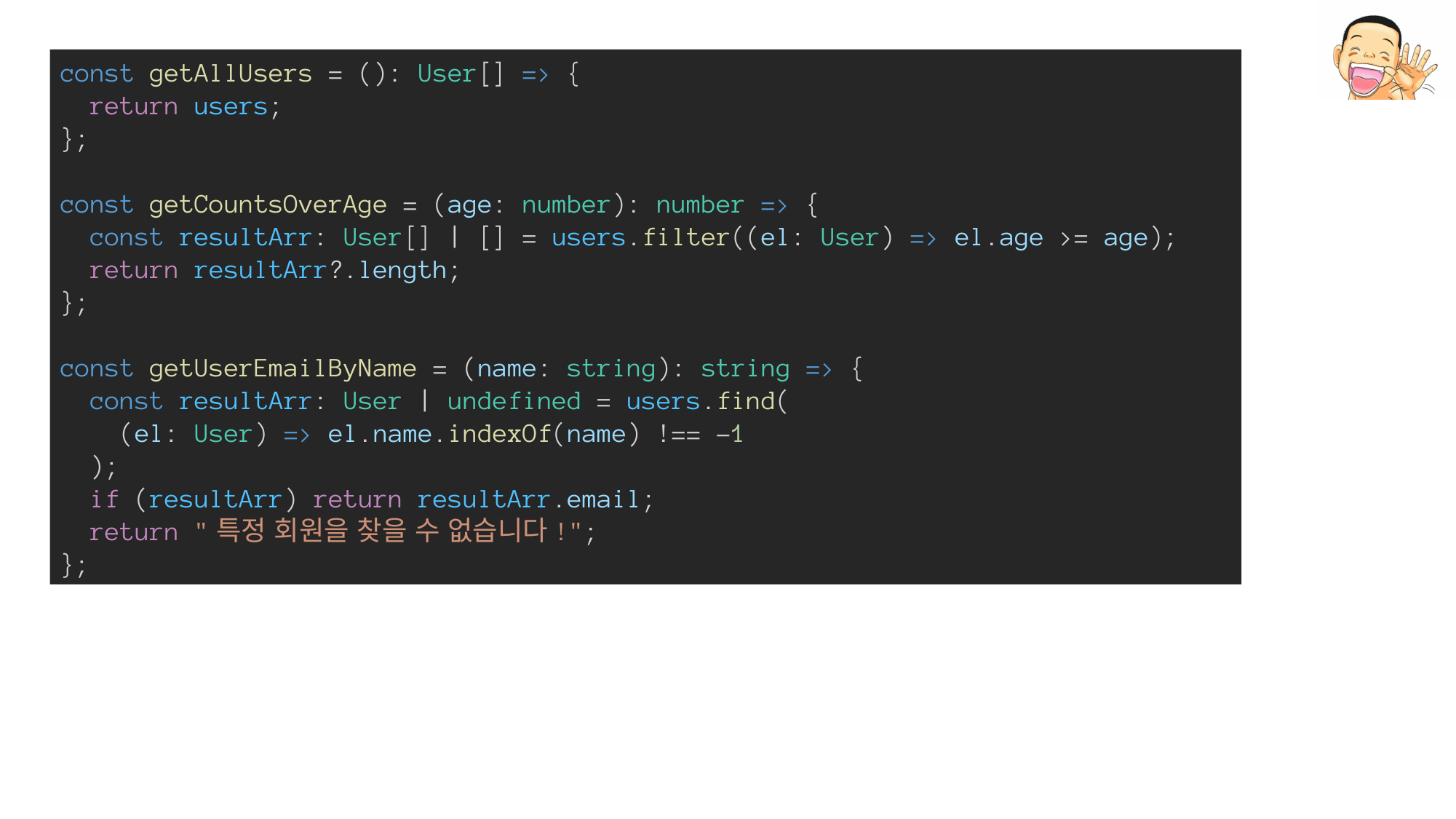

const getAllUsers = (): User[] => {
  return users;
};
const getCountsOverAge = (age: number): number => {
  const resultArr: User[] | [] = users.filter((el: User) => el.age >= age);
  return resultArr?.length;
};
const getUserEmailByName = (name: string): string => {
  const resultArr: User | undefined = users.find(
    (el: User) => el.name.indexOf(name) !== -1
  );
  if (resultArr) return resultArr.email;
  return "특정 회원을 찾을 수 없습니다!";
};